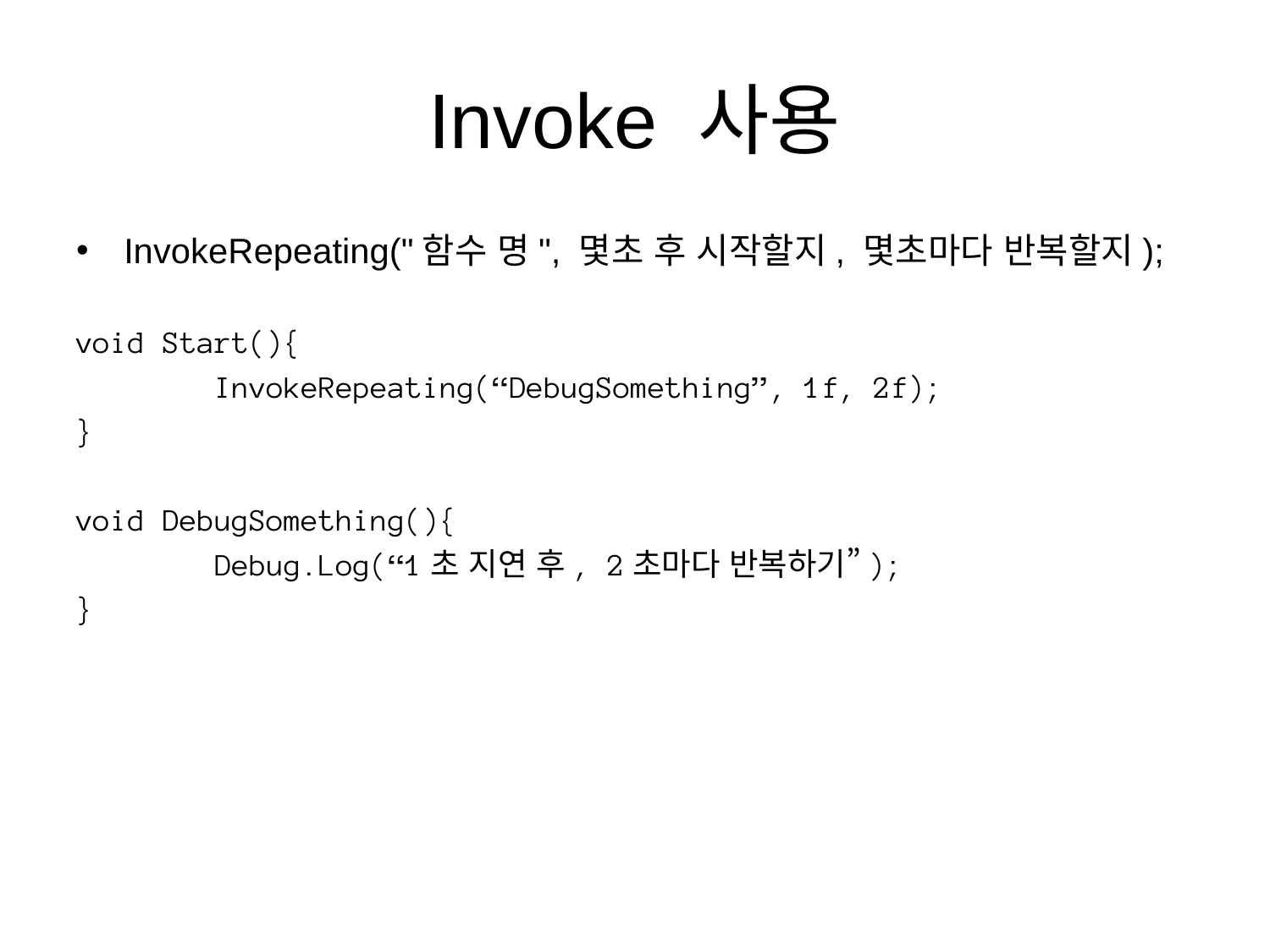

# Invoke 사용
InvokeRepeating("함수 명", 몇초 후 시작할지, 몇초마다 반복할지);

void Start(){
        InvokeRepeating(“DebugSomething”, 1f, 2f);
}

void DebugSomething(){
        Debug.Log(“1초 지연 후, 2초마다 반복하기”);
}